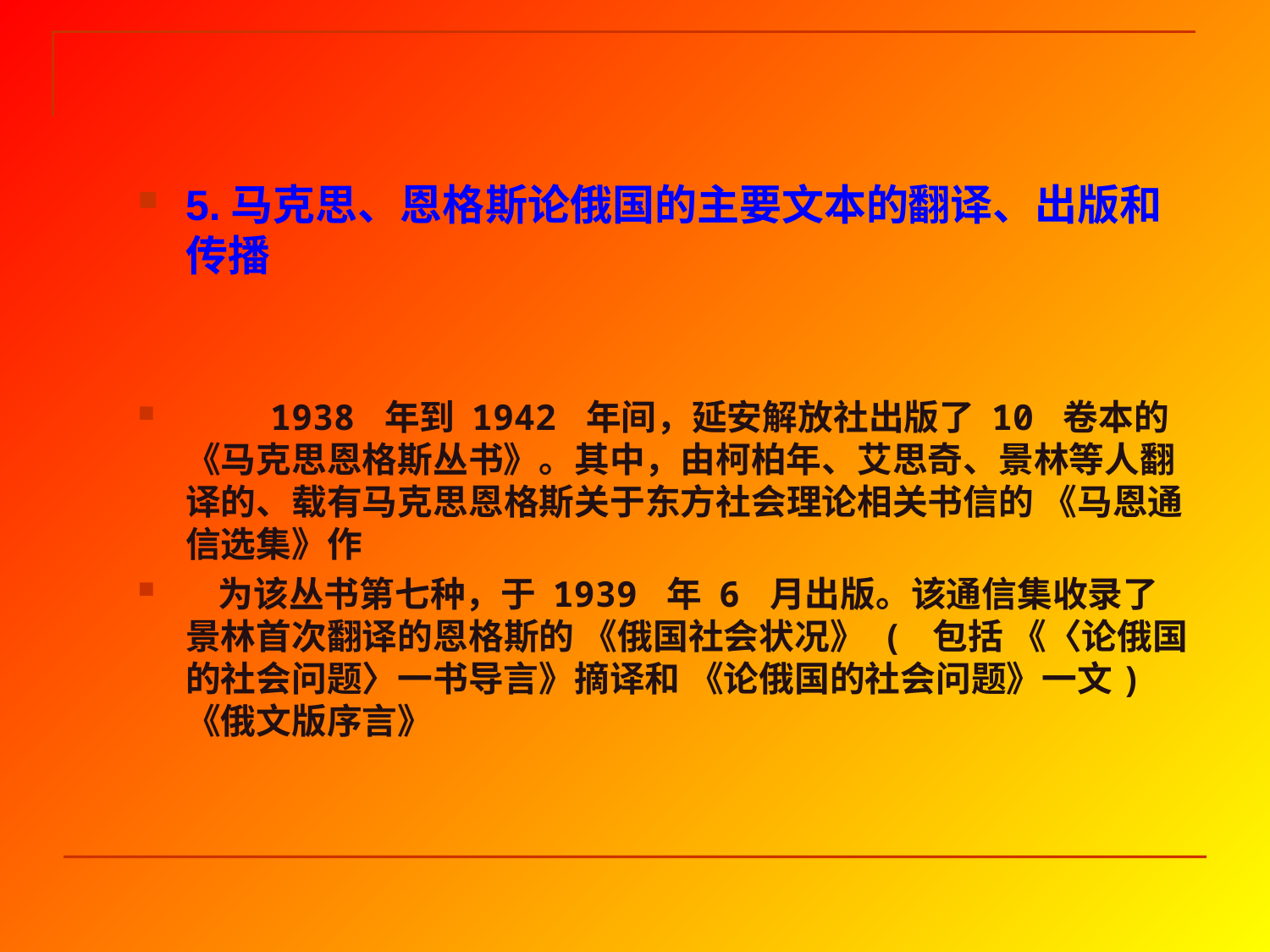

5.马克思、恩格斯论俄国的主要文本的翻译、出版和传播

    1938 年到 1942 年间，延安解放社出版了 10 卷本的 《马克思恩格斯丛书》。其中，由柯柏年、艾思奇、景林等人翻译的、载有马克思恩格斯关于东方社会理论相关书信的 《马恩通信选集》作
   为该丛书第七种，于 1939 年 6 月出版。该通信集收录了景林首次翻译的恩格斯的 《俄国社会状况》 ( 包括 《〈论俄国的社会问题〉一书导言》摘译和 《论俄国的社会问题》一文)《俄文版序言》